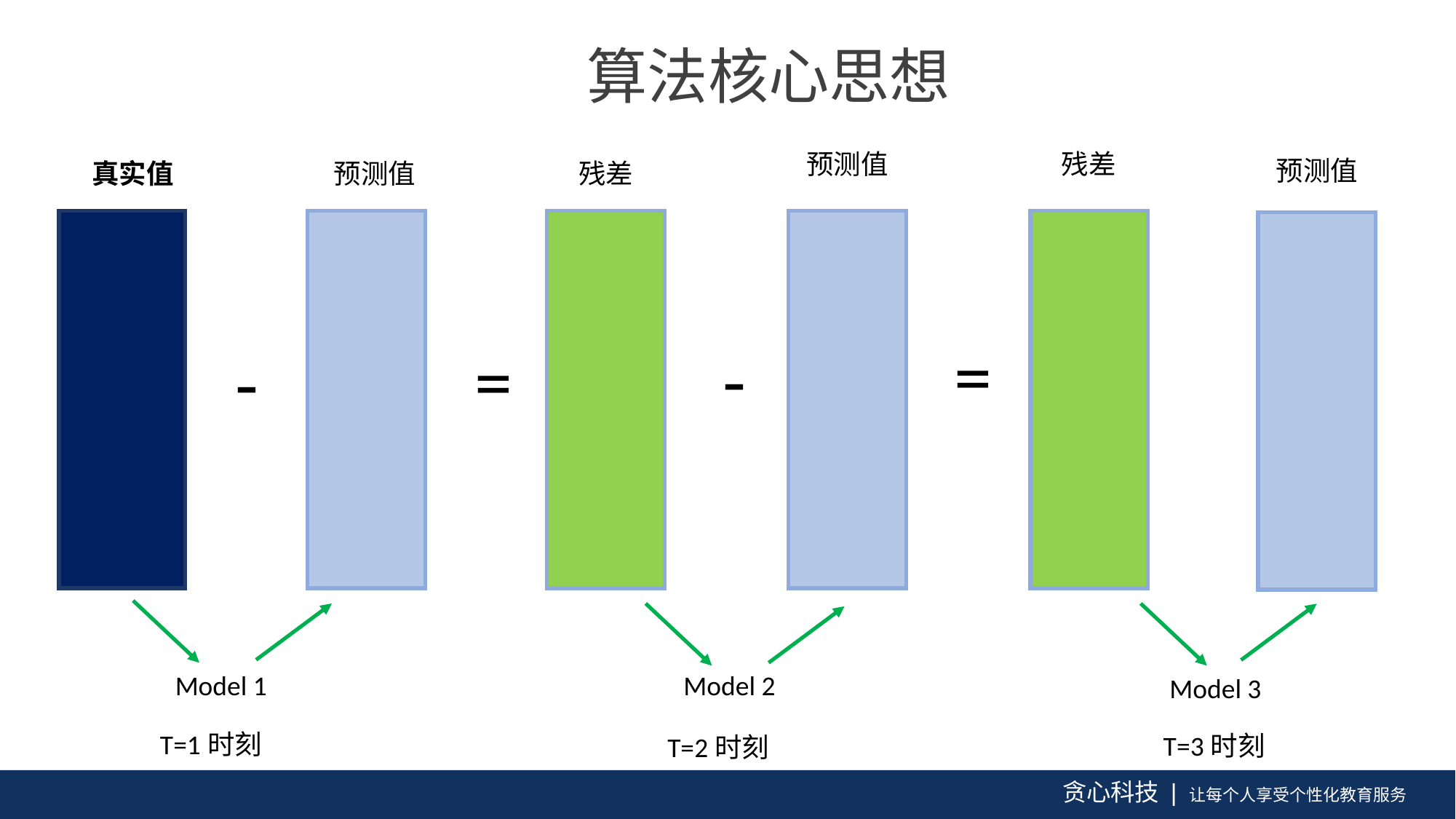

算法核心思想
预测值
残差
预测值
真实值
预测值
残差

=
=
-
-
Model 1
Model 2
Model 3
T=1时刻
T=3时刻
T=2时刻